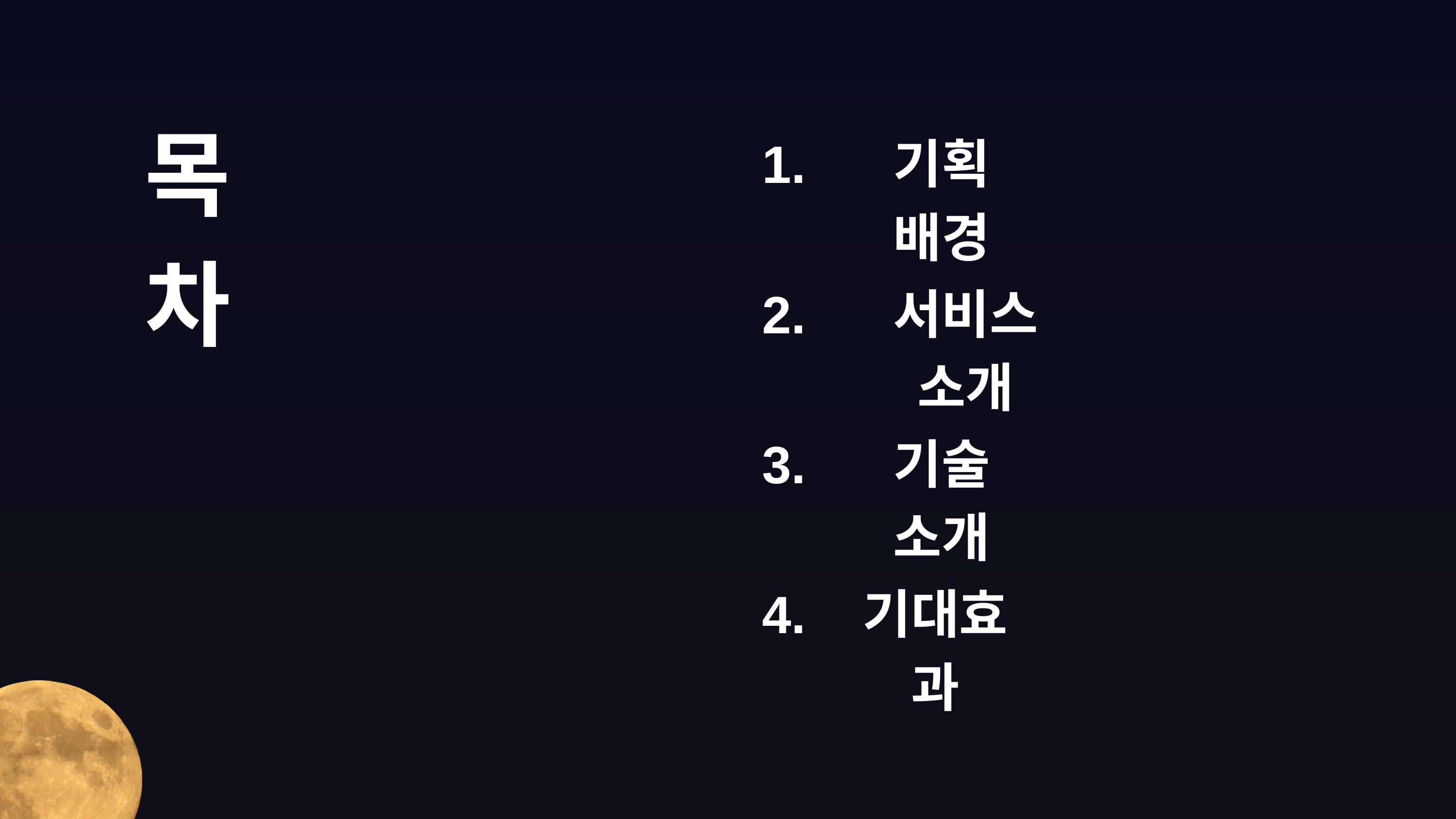

목차
1.
기획 배경
2.
서비스 소개
3.
기술 소개
4.
기대효과